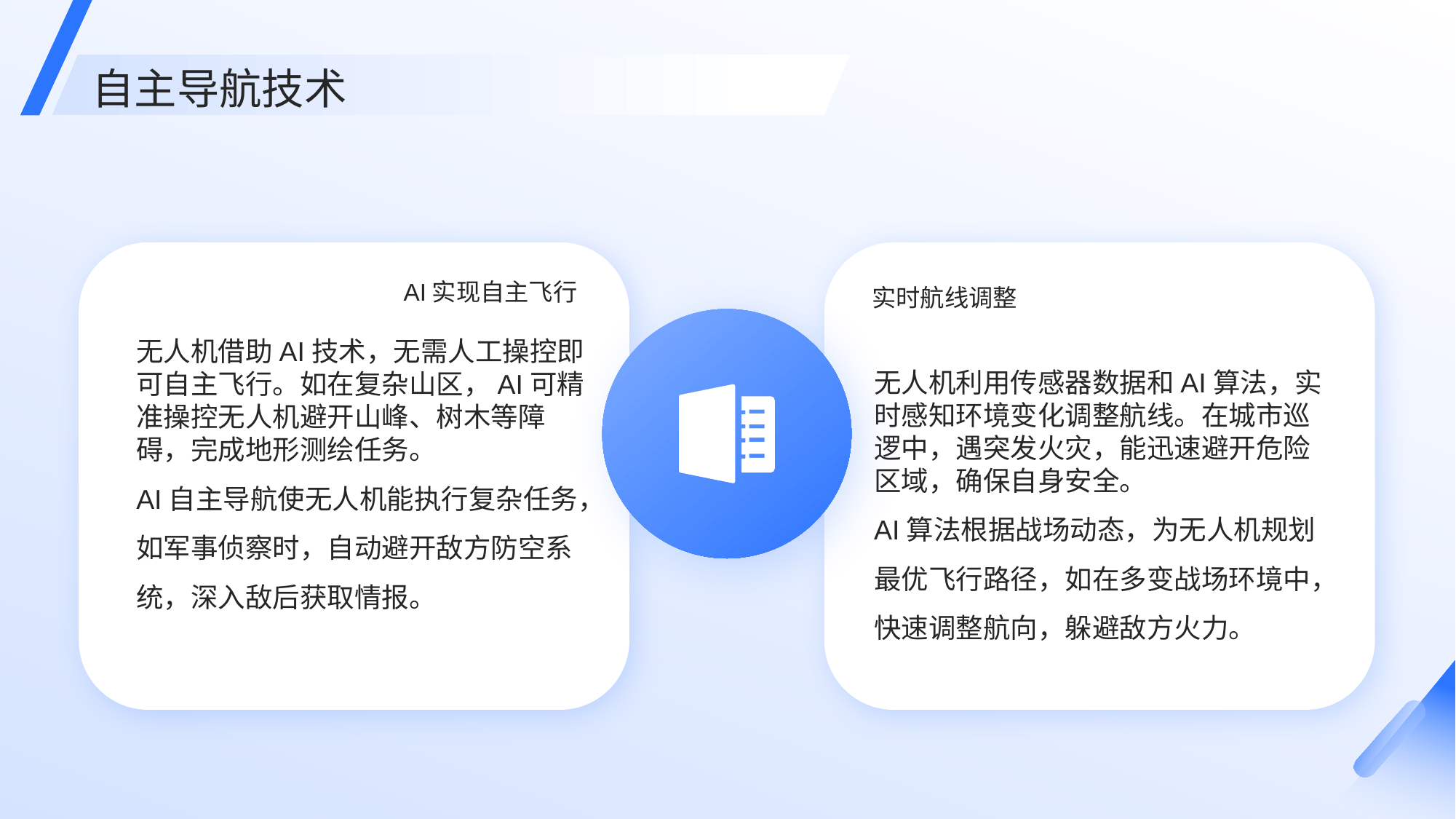

自主导航技术

AI实现自主飞行
实时航线调整

无人机借助AI技术，无需人工操控即可自主飞行。如在复杂山区，AI可精准操控无人机避开山峰、树木等障碍，完成地形测绘任务。
AI自主导航使无人机能执行复杂任务，如军事侦察时，自动避开敌方防空系统，深入敌后获取情报。
无人机利用传感器数据和AI算法，实时感知环境变化调整航线。在城市巡逻中，遇突发火灾，能迅速避开危险区域，确保自身安全。
AI算法根据战场动态，为无人机规划最优飞行路径，如在多变战场环境中，快速调整航向，躲避敌方火力。